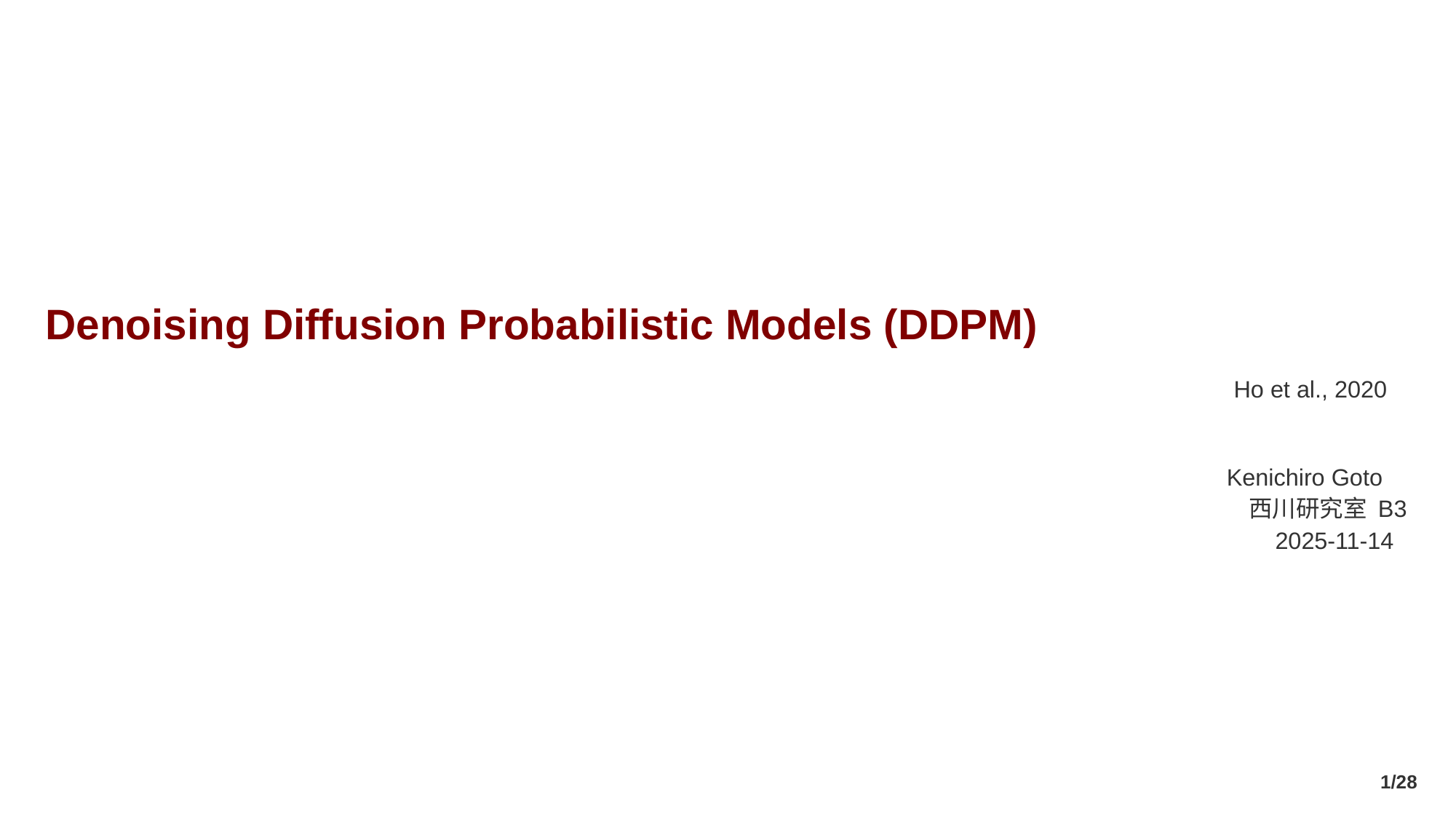

Denoising Diffusion Probabilistic Models (DDPM)
Ho et al., 2020
Kenichiro Goto
西川研究室 B3
2025-11-14
1/28